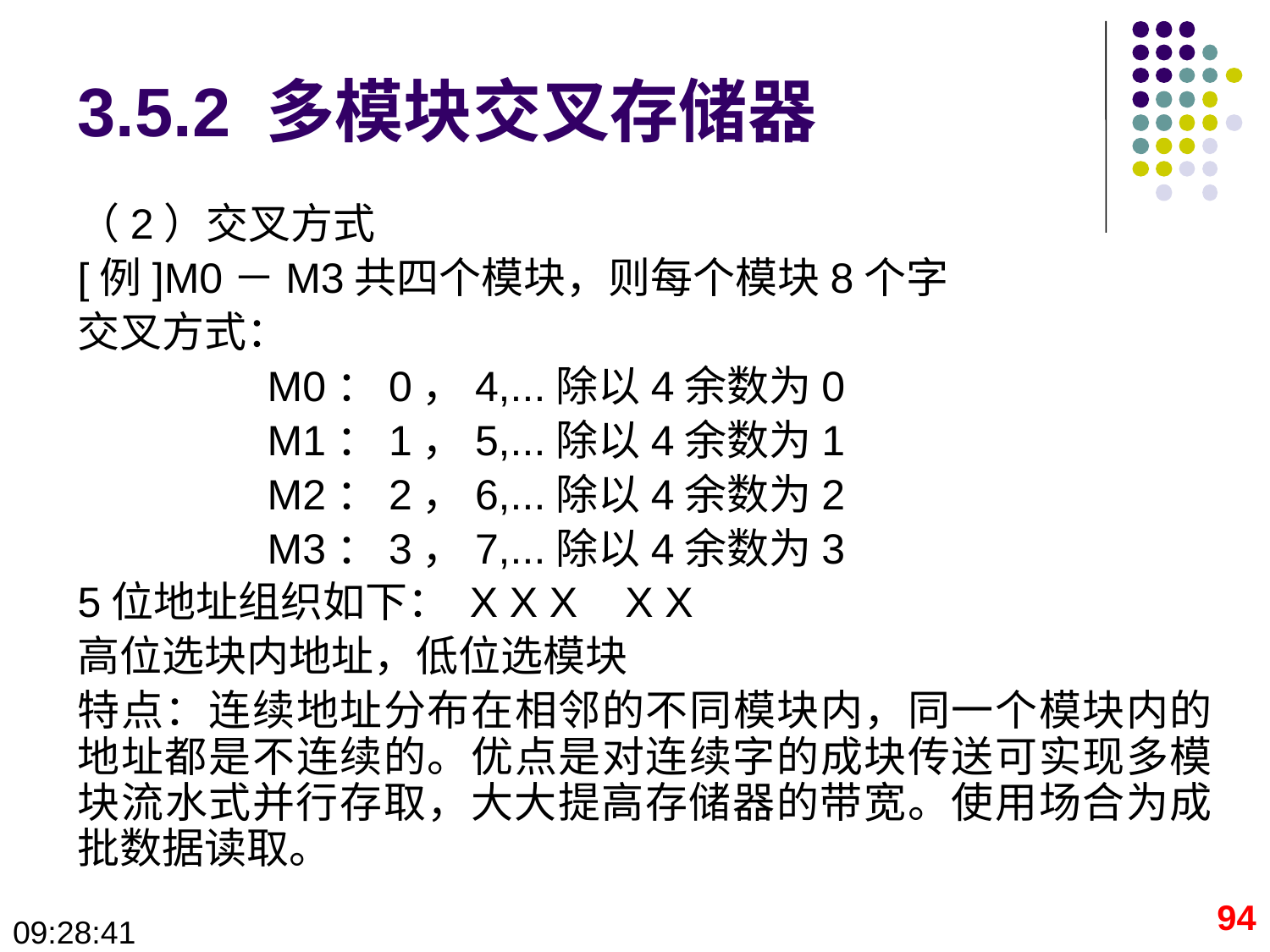

# 3.5.2 多模块交叉存储器
（2）交叉方式
[例]M0－M3共四个模块，则每个模块8个字
交叉方式：
                M0：0，4,...除以4余数为0
                M1：1，5,...除以4余数为1
                M2：2，6,...除以4余数为2
                M3：3，7,...除以4余数为3
5位地址组织如下： X X X    X X
高位选块内地址，低位选模块
特点：连续地址分布在相邻的不同模块内，同一个模块内的地址都是不连续的。优点是对连续字的成块传送可实现多模块流水式并行存取，大大提高存储器的带宽。使用场合为成批数据读取。
94
09:28:41